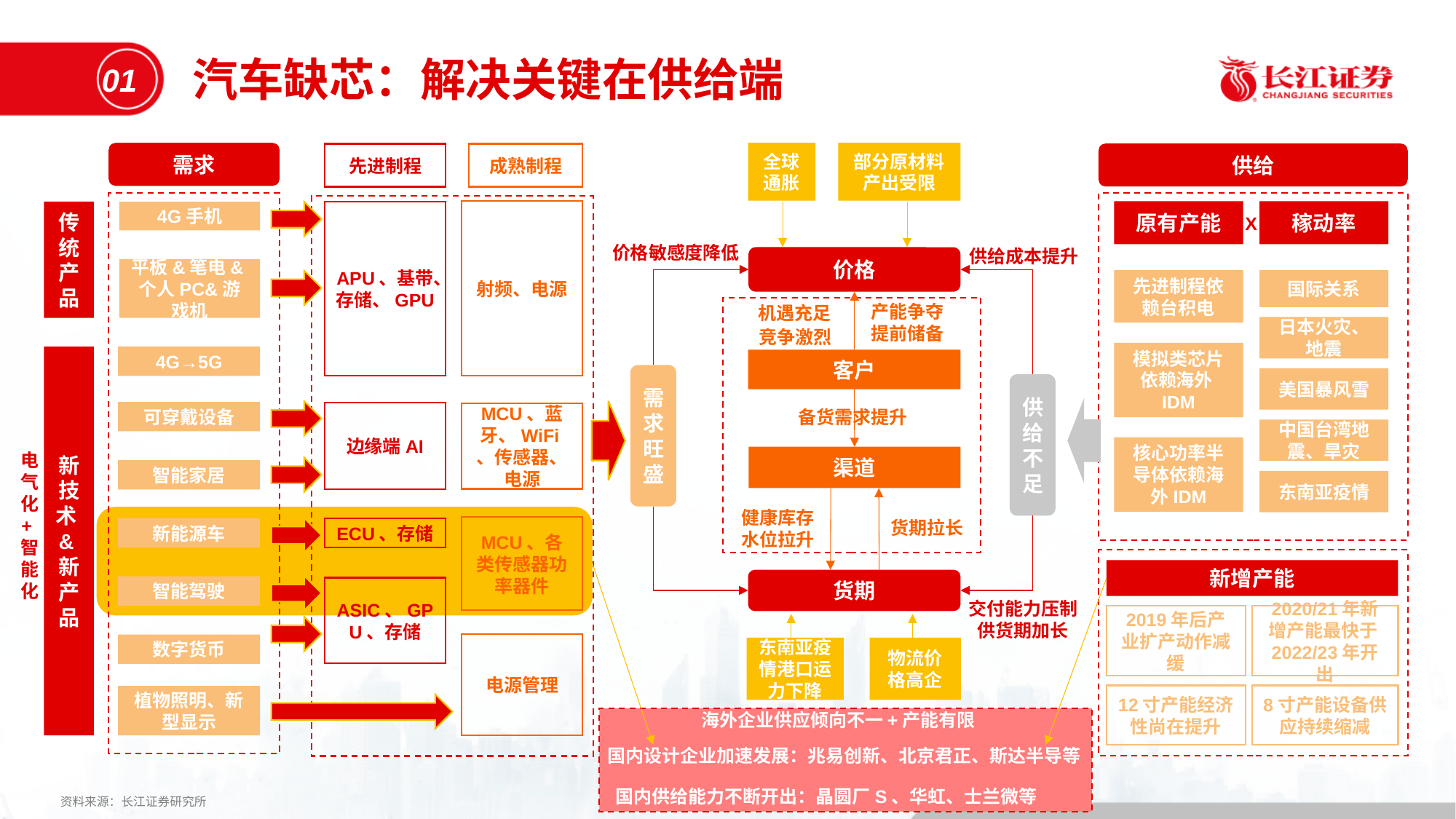

汽车缺芯：解决关键在供给端
01
需求
全球通胀
部分原材料产出受限
供给
先进制程
成熟制程

射频、电源
原有产能
稼动率
传统产品
4G手机
APU、基带、存储、GPU

X
价格敏感度降低
供给成本提升
价格
平板&笔电&个人PC&游戏机
先进制程依赖台积电
国际关系

机遇充足

产能争夺
提前储备
竞争激烈
日本火灾、地震
模拟类芯片依赖海外IDM
新技术&新产品
4G→5G
客户
需求
旺盛
美国暴风雪
供给不足
备货需求提升

可穿戴设备
边缘端AI
MCU、蓝牙、WiFi、传感器、电源
中国台湾地震、旱灾
电气化+智能化
核心功率半导体依赖海外IDM
渠道

智能家居
东南亚疫情
货期拉长
健康库存水位拉升

MCU、各类传感器功率器件

新能源车
ECU、存储

新增产能
货期

智能驾驶
ASIC、GPU、存储
交付能力压制
供货期加长
2019年后产业扩产动作减缓
2020/21年新增产能最快于2022/23年开出

电源管理
数字货币
东南亚疫情港口运力下降
物流价格高企
12寸产能经济性尚在提升
8寸产能设备供应持续缩减
植物照明、新型显示

海外企业供应倾向不一+产能有限

国内设计企业加速发展：兆易创新、北京君正、斯达半导等
国内供给能力不断开出：晶圆厂S、华虹、士兰微等
资料来源：长江证券研究所